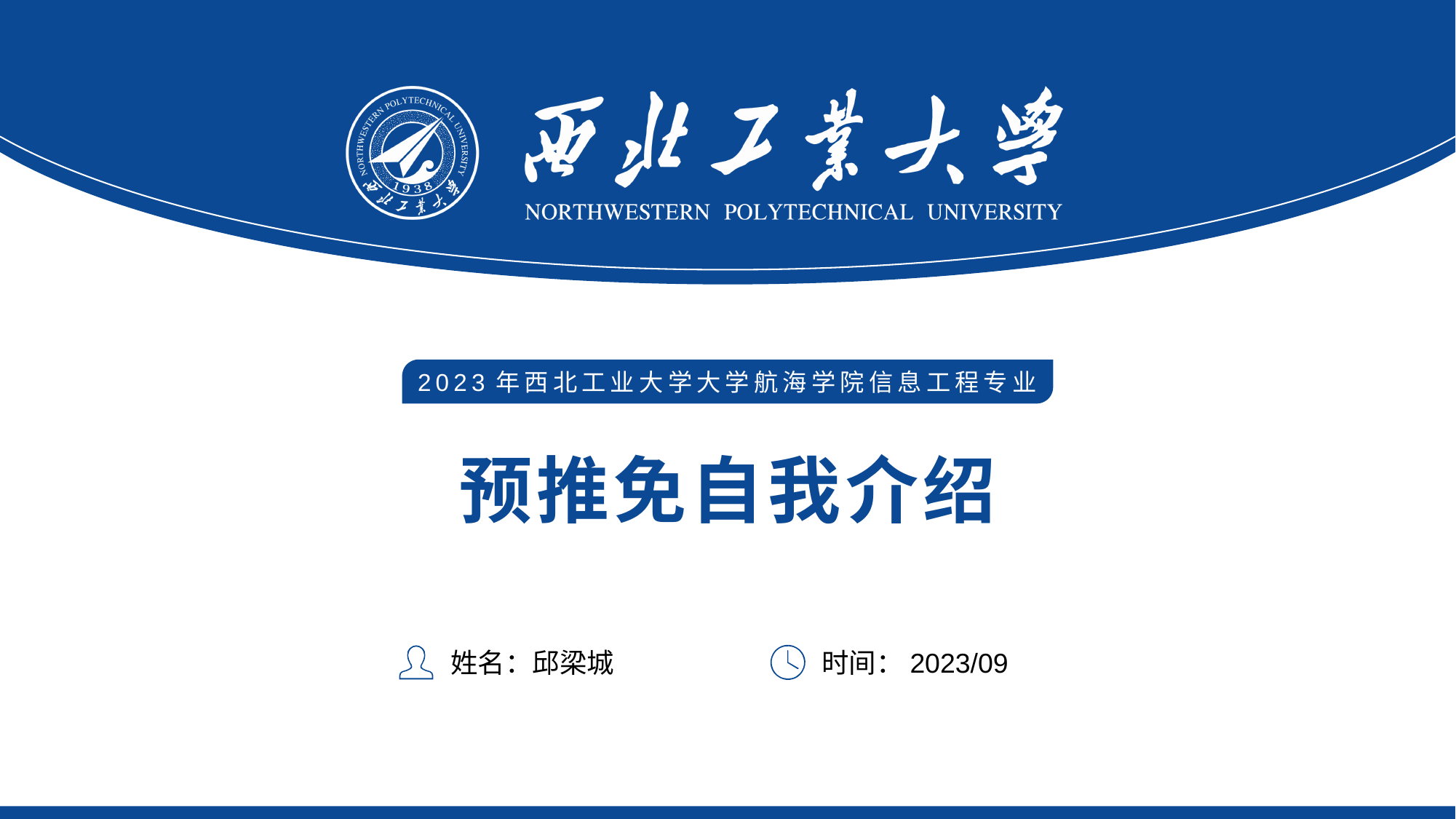

2023年西北工业大学大学航海学院信息工程专业
预推免自我介绍
姓名：邱梁城
时间：2023/09